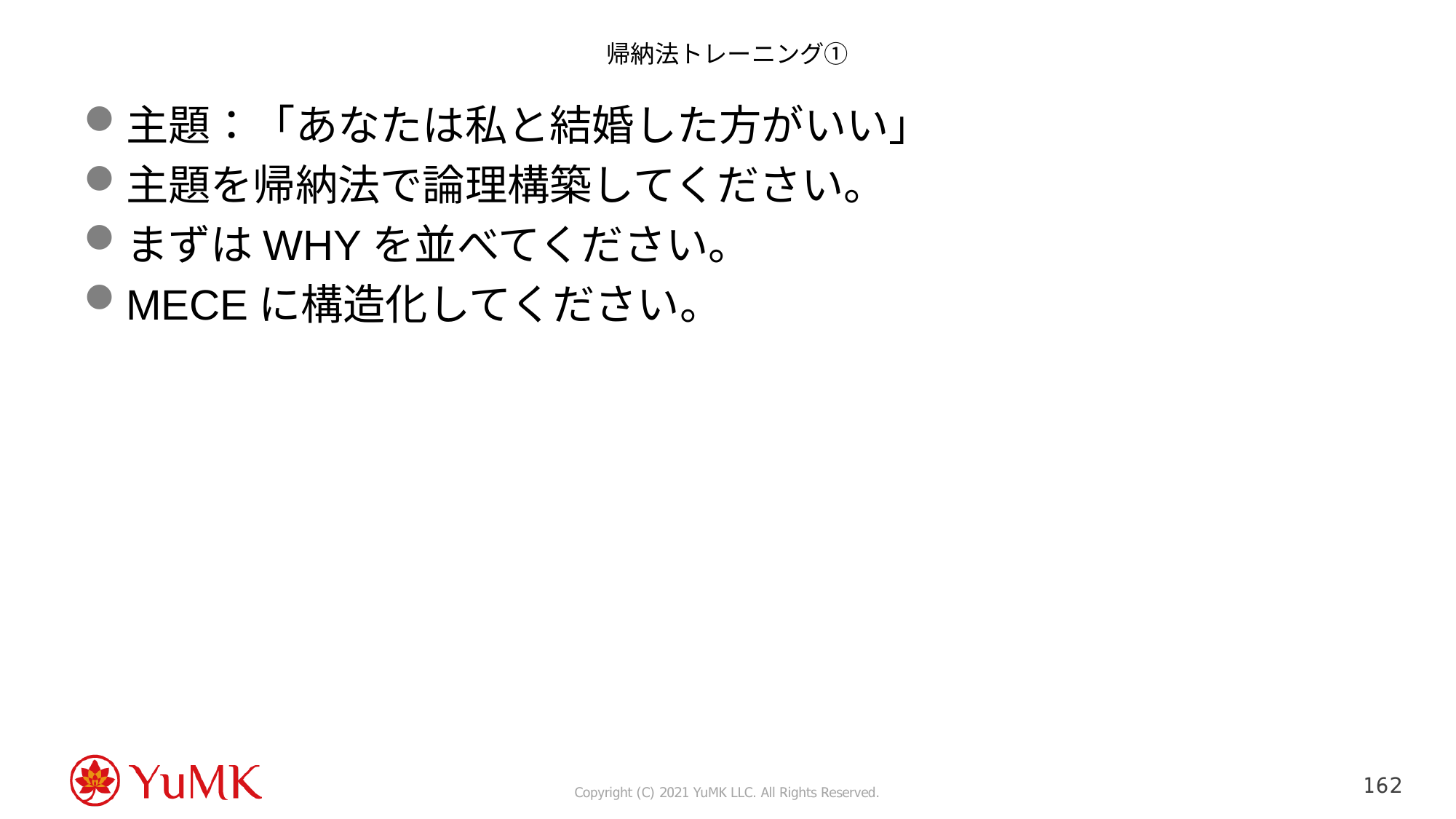

# 帰納法トレーニング①
主題：「あなたは私と結婚した方がいい」
主題を帰納法で論理構築してください。
まずはWHYを並べてください。
MECEに構造化してください。

162